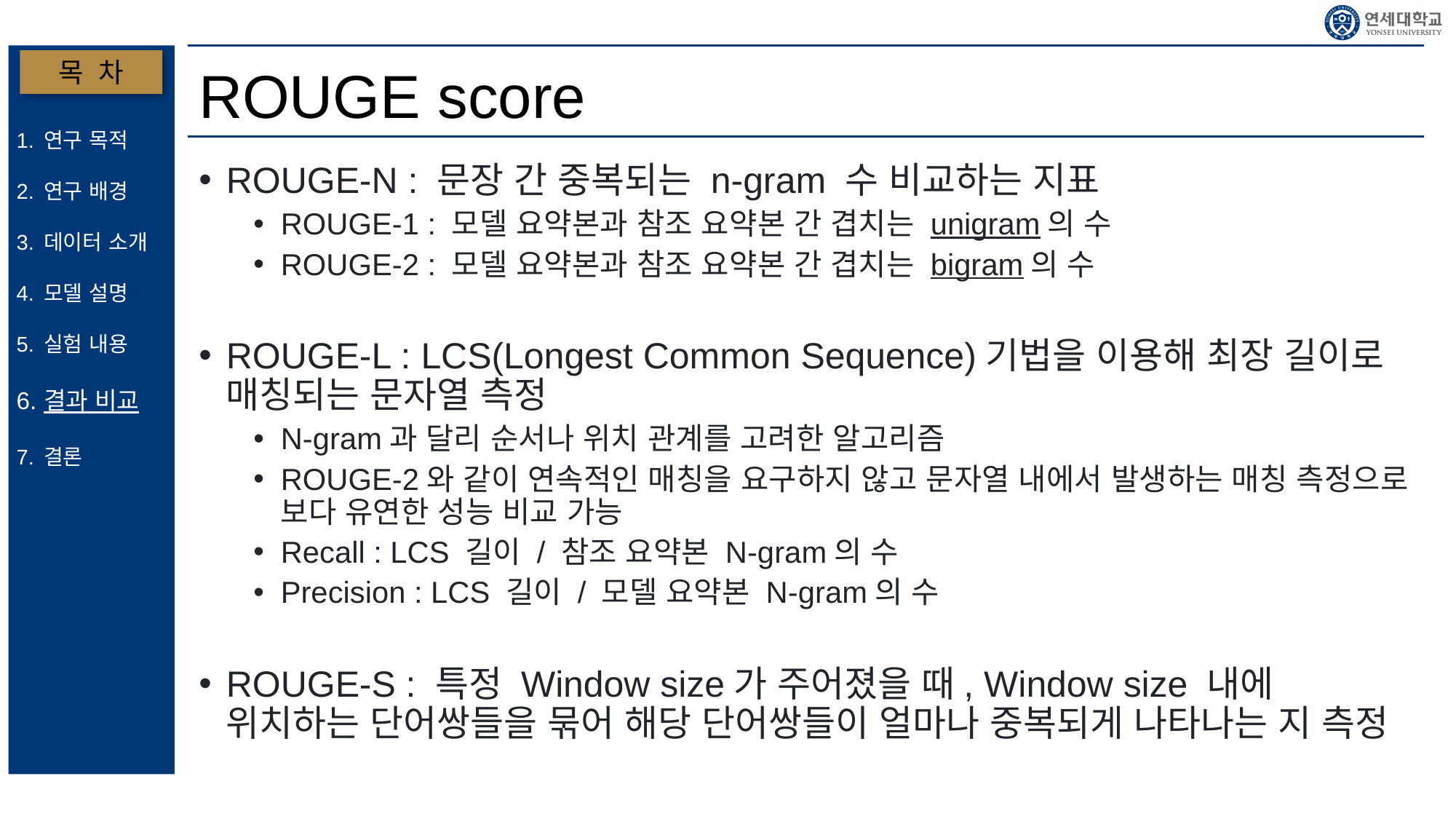

# ROUGE score
목  차
연구 목적

연구 배경

데이터 소개

모델 설명

실험 내용

결과 비교

결론
ROUGE-N : 문장 간 중복되는 n-gram 수 비교하는 지표
ROUGE-1 : 모델 요약본과 참조 요약본 간 겹치는 unigram의 수
ROUGE-2 : 모델 요약본과 참조 요약본 간 겹치는 bigram의 수

ROUGE-L : LCS(Longest Common Sequence)기법을 이용해 최장 길이로 매칭되는 문자열 측정
N-gram과 달리 순서나 위치 관계를 고려한 알고리즘
ROUGE-2와 같이 연속적인 매칭을 요구하지 않고 문자열 내에서 발생하는 매칭 측정으로 보다 유연한 성능 비교 가능
Recall : LCS 길이 / 참조 요약본 N-gram의 수
Precision : LCS 길이 / 모델 요약본 N-gram의 수

ROUGE-S : 특정 Window size가 주어졌을 때, Window size 내에 위치하는 단어쌍들을 묶어 해당 단어쌍들이 얼마나 중복되게 나타나는 지 측정